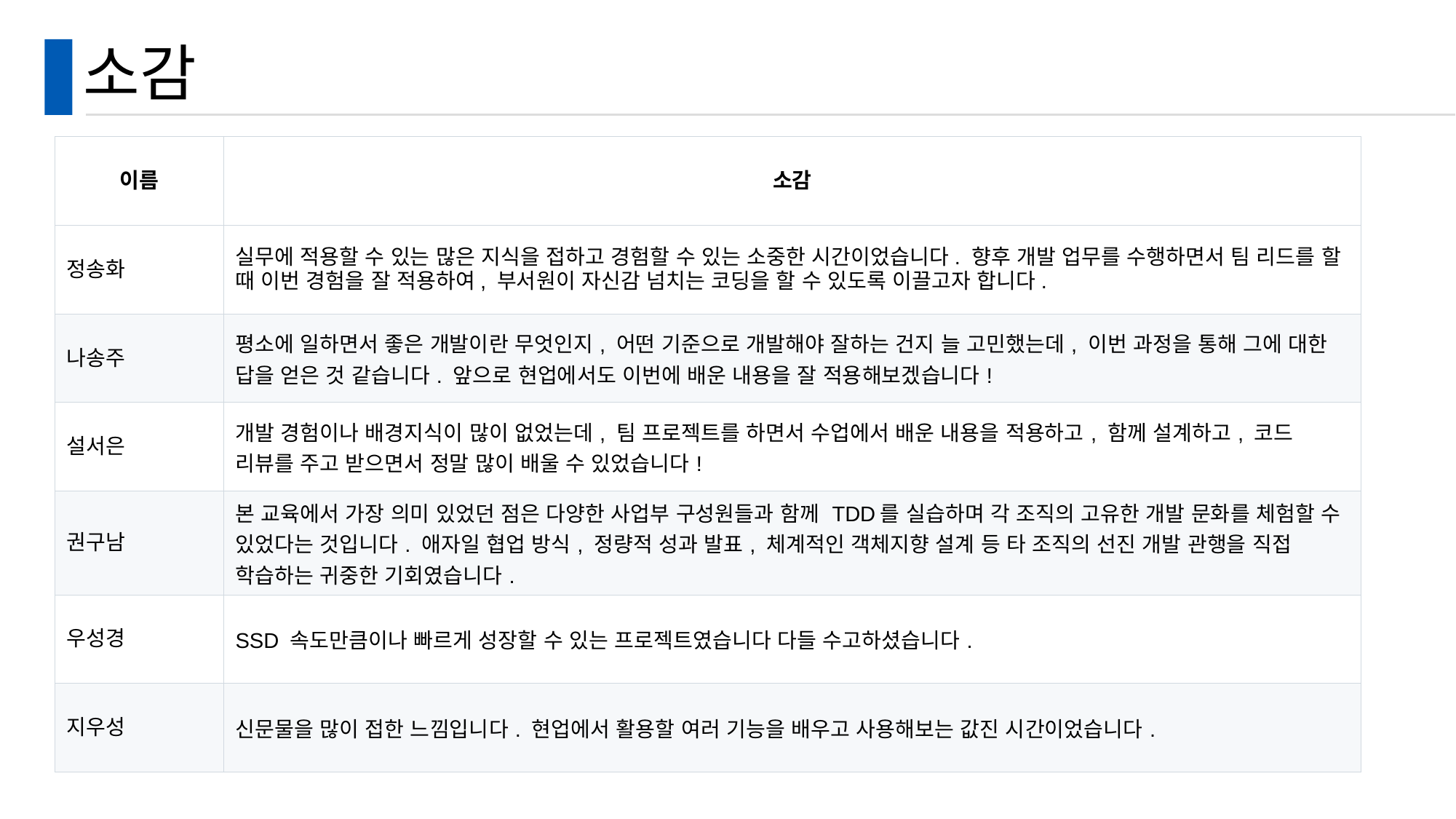

# 소감
| 이름 | 소감 |
| --- | --- |
| 정송화 | 실무에 적용할 수 있는 많은 지식을 접하고 경험할 수 있는 소중한 시간이었습니다. 향후 개발 업무를 수행하면서 팀 리드를 할 때 이번 경험을 잘 적용하여, 부서원이 자신감 넘치는 코딩을 할 수 있도록 이끌고자 합니다. |
| 나송주 | 평소에 일하면서 좋은 개발이란 무엇인지, 어떤 기준으로 개발해야 잘하는 건지 늘 고민했는데, 이번 과정을 통해 그에 대한 답을 얻은 것 같습니다. 앞으로 현업에서도 이번에 배운 내용을 잘 적용해보겠습니다! |
| 설서은 | 개발 경험이나 배경지식이 많이 없었는데, 팀 프로젝트를 하면서 수업에서 배운 내용을 적용하고, 함께 설계하고, 코드 리뷰를 주고 받으면서 정말 많이 배울 수 있었습니다! |
| 권구남 | 본 교육에서 가장 의미 있었던 점은 다양한 사업부 구성원들과 함께 TDD를 실습하며 각 조직의 고유한 개발 문화를 체험할 수 있었다는 것입니다. 애자일 협업 방식, 정량적 성과 발표, 체계적인 객체지향 설계 등 타 조직의 선진 개발 관행을 직접 학습하는 귀중한 기회였습니다. |
| 우성경 | SSD 속도만큼이나 빠르게 성장할 수 있는 프로젝트였습니다 다들 수고하셨습니다. |
| 지우성 | 신문물을 많이 접한 느낌입니다. 현업에서 활용할 여러 기능을 배우고 사용해보는 값진 시간이었습니다. |